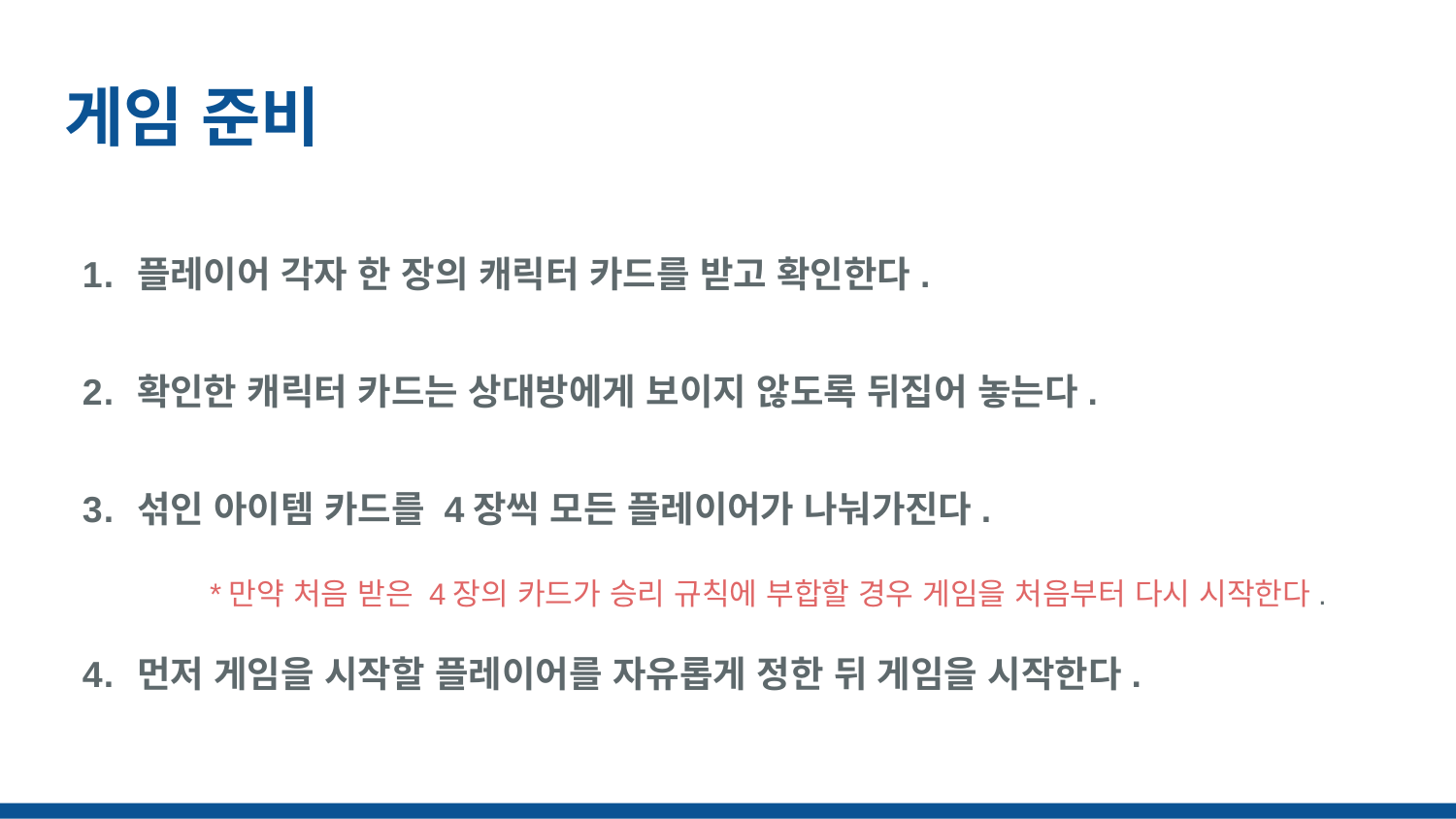

# 게임 준비

플레이어 각자 한 장의 캐릭터 카드를 받고 확인한다.

확인한 캐릭터 카드는 상대방에게 보이지 않도록 뒤집어 놓는다.

섞인 아이템 카드를 4장씩 모든 플레이어가 나눠가진다.
	*만약 처음 받은 4장의 카드가 승리 규칙에 부합할 경우 게임을 처음부터 다시 시작한다.
먼저 게임을 시작할 플레이어를 자유롭게 정한 뒤 게임을 시작한다.